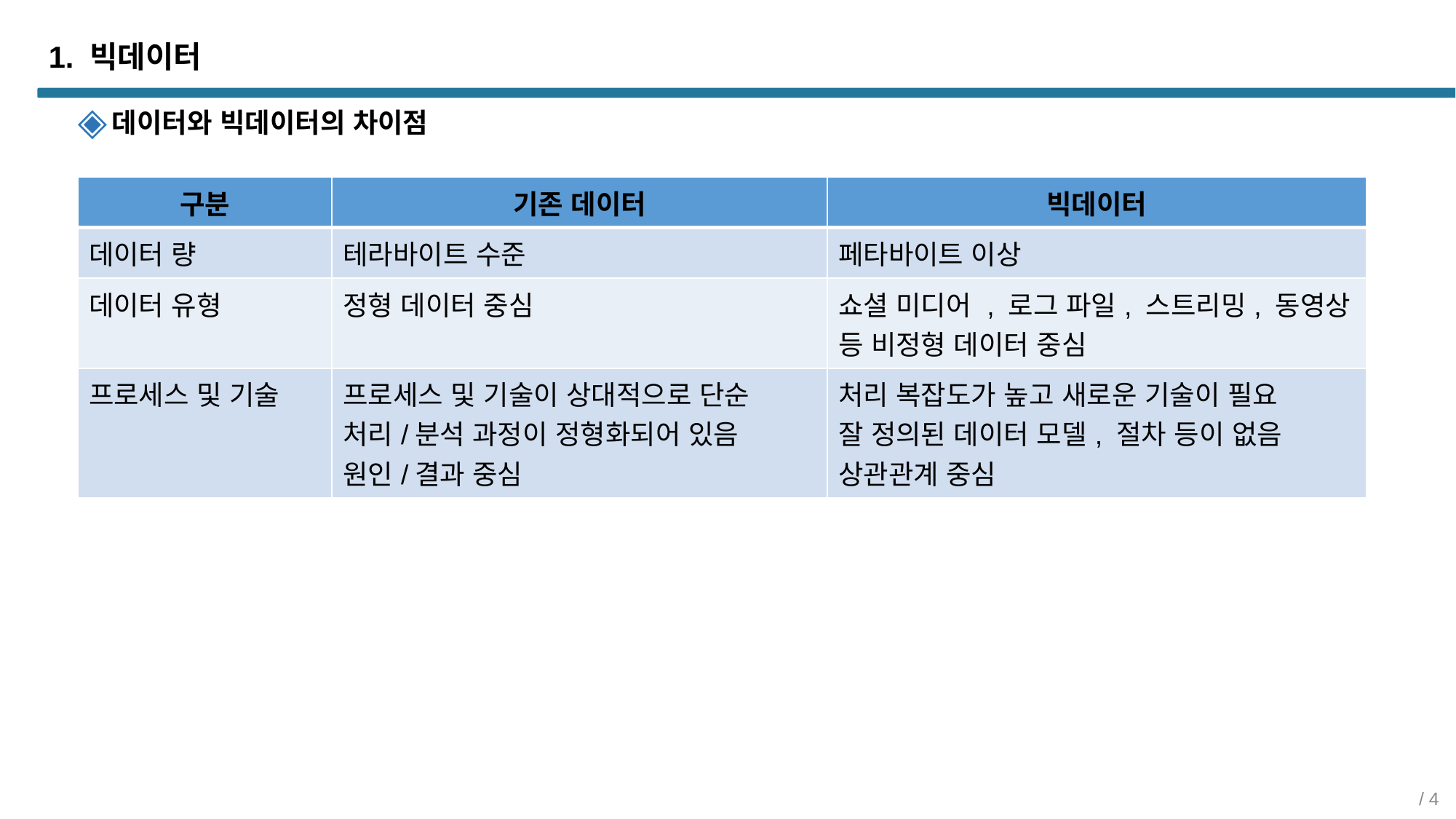

# 1. 빅데이터
데이터와 빅데이터의 차이점

| 구분 | 기존 데이터 | 빅데이터 |
| --- | --- | --- |
| 데이터 량 | 테라바이트 수준 | 페타바이트 이상 |
| 데이터 유형 | 정형 데이터 중심 | 쇼셜 미디어 , 로그 파일, 스트리밍, 동영상 등 비정형 데이터 중심 |
| 프로세스 및 기술 | 프로세스 및 기술이 상대적으로 단순 처리/분석 과정이 정형화되어 있음 원인/결과 중심 | 처리 복잡도가 높고 새로운 기술이 필요 잘 정의된 데이터 모델, 절차 등이 없음 상관관계 중심 |
/ 4